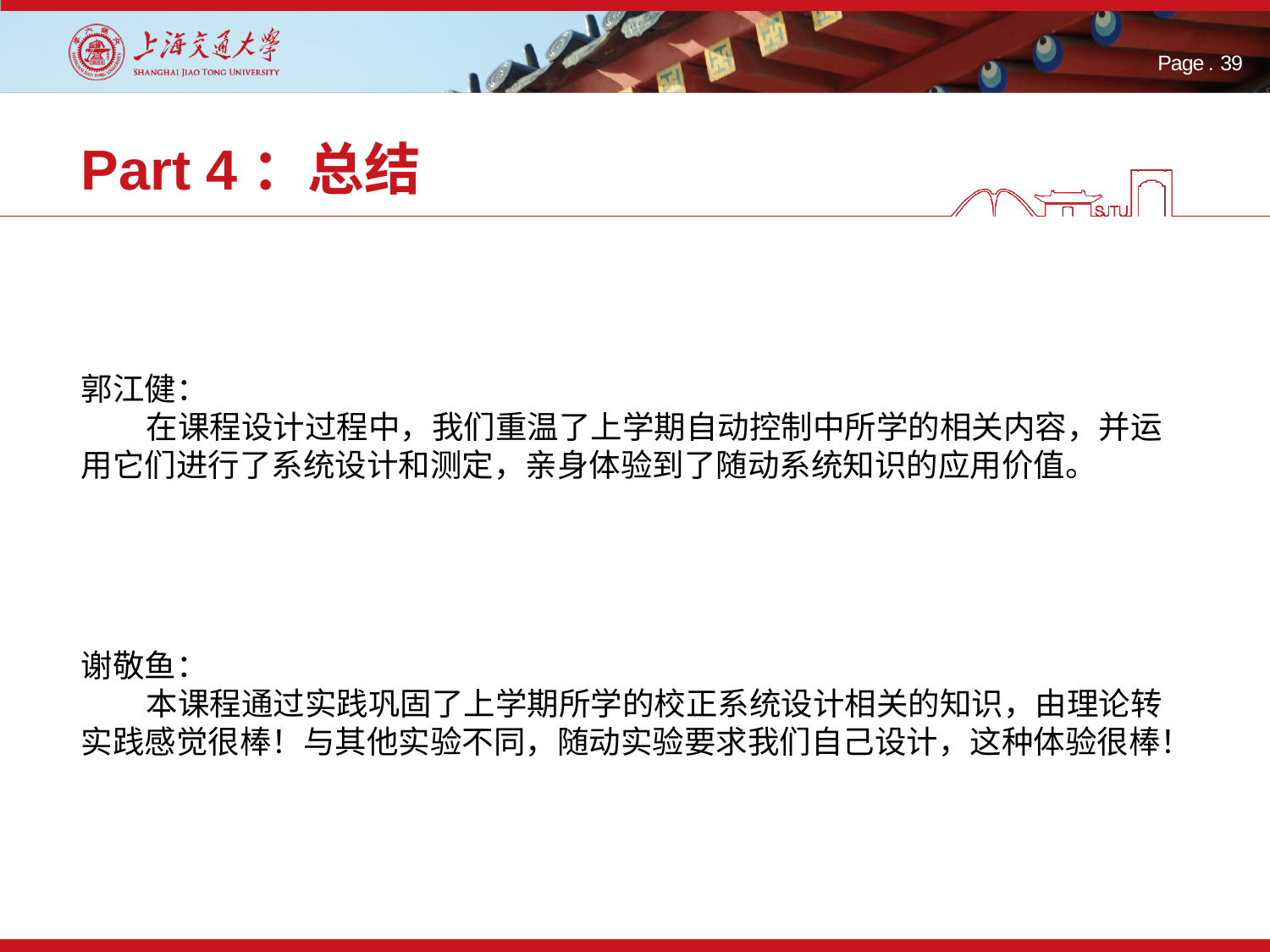

# Part 4：总结
郭江健：
        在课程设计过程中，我们重温了上学期自动控制中所学的相关内容，并运用它们进行了系统设计和测定，亲身体验到了随动系统知识的应用价值。
谢敬鱼：
        本课程通过实践巩固了上学期所学的校正系统设计相关的知识，由理论转实践感觉很棒！与其他实验不同，随动实验要求我们自己设计，这种体验很棒！